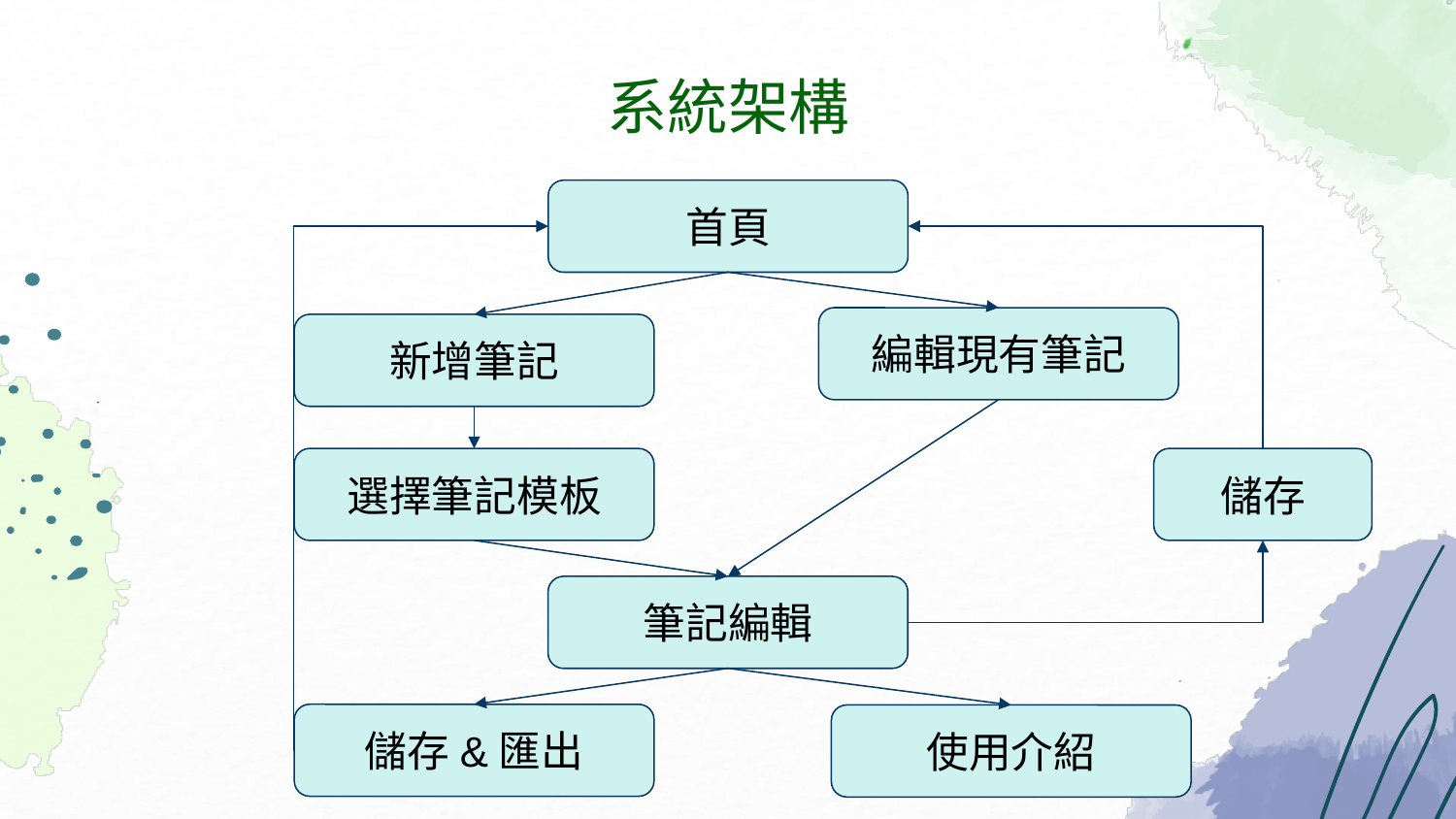

# 系統架構

首頁
編輯現有筆記
新增筆記
選擇筆記模板
儲存
筆記編輯
儲存&匯出
使用介紹